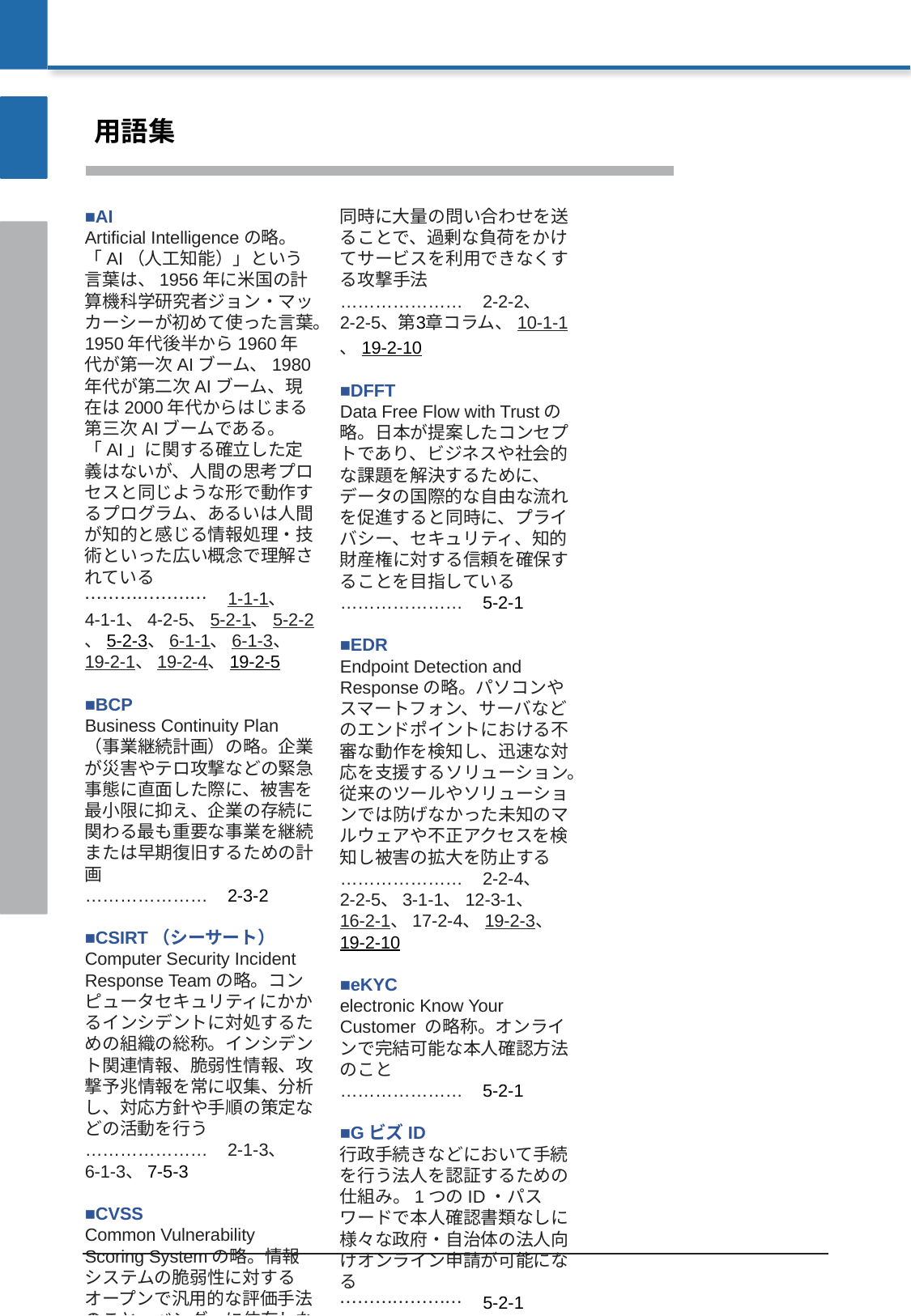

用語集
■AI
Artificial Intelligenceの略。
「AI（人工知能）」という言葉は、1956年に米国の計算機科学研究者ジョン・マッカーシーが初めて使った言葉。1950年代後半から1960年代が第一次AIブーム、1980年代が第二次AIブーム、現在は2000年代からはじまる第三次AIブームである。「AI」に関する確立した定義はないが、人間の思考プロセスと同じような形で動作するプログラム、あるいは人間が知的と感じる情報処理・技術といった広い概念で理解されている
…………………    1-1-1、4-1-1、4-2-5、5-2-1、5-2-2、5-2-3、6-1-1、6-1-3、19-2-1、19-2-4、19-2-5

■BCP
Business Continuity Plan（事業継続計画）の略。企業が災害やテロ攻撃などの緊急事態に直面した際に、被害を最小限に抑え、企業の存続に関わる最も重要な事業を継続または早期復旧するための計画
…………………    2-3-2

■CSIRT（シーサート）
Computer Security Incident Response Teamの略。コンピュータセキュリティにかかるインシデントに対処するための組織の総称。インシデント関連情報、脆弱性情報、攻撃予兆情報を常に収集、分析し、対応方針や手順の策定などの活動を行う
…………………    2-1-3、6-1-3、7-5-3

■CVSS
Common Vulnerability Scoring Systemの略。情報システムの脆弱性に対するオープンで汎用的な評価手法のこと。ベンダーに依存しない共通の評価方法を提供している。CVSSを用いると、脆弱性の深刻度を同一の基準の下で定量的に比較できるようになる。ベンダー、セキュリティ専門家、管理者、ユーザなどの間で、脆弱性に関して共通の言葉で議論できるようになる
…………………    17-2-1

■DDoS攻撃（ディードスこうげき）
Distributed Denial of Service Attackの略。攻撃者が複数のコンピュータを操作し、標的となるコンピュータに対して同時に大量の問い合わせを送ることで、過剰な負荷をかけてサービスを利用できなくする攻撃手法
…………………    2-2-2、2-2-5、第3章コラム、10-1-1、19-2-10

■DFFT
Data Free Flow with Trustの略。日本が提案したコンセプトであり、ビジネスや社会的な課題を解決するために、データの国際的な自由な流れを促進すると同時に、プライバシー、セキュリティ、知的財産権に対する信頼を確保することを目指している
…………………    5-2-1

■EDR
Endpoint Detection and Responseの略。パソコンやスマートフォン、サーバなどのエンドポイントにおける不審な動作を検知し、迅速な対応を支援するソリューション。従来のツールやソリューションでは防げなかった未知のマルウェアや不正アクセスを検知し被害の拡大を防止する
…………………    2-2-4、2-2-5、3-1-1、12-3-1、 16-2-1、17-2-4、19-2-3、19-2-10

■eKYC
electronic Know Your Customer の略称。オンラインで完結可能な本人確認方法のこと
…………………    5-2-1

■GビズID
行政手続きなどにおいて手続を行う法人を認証するための仕組み。1つのID・パスワードで本人確認書類なしに様々な政府・自治体の法人向けオンライン申請が可能になる
…………………    5-2-1

■ICSCoE中核人材育成プログラム
2017年4月にIPA内に設置された産業サイバーセキュリティセンター（Industrial Cyber Security Center of Excellence ICSCoE）が実施している人材育成プログラム。制御技術（OT：Operational Technology）と情報技術（IT）の両方の知識・スキルを有し、社会インフラ・産業基盤へのサイバーセキュリティリスクに対応できる人材の育成を目的としている
…………………    2-1-2